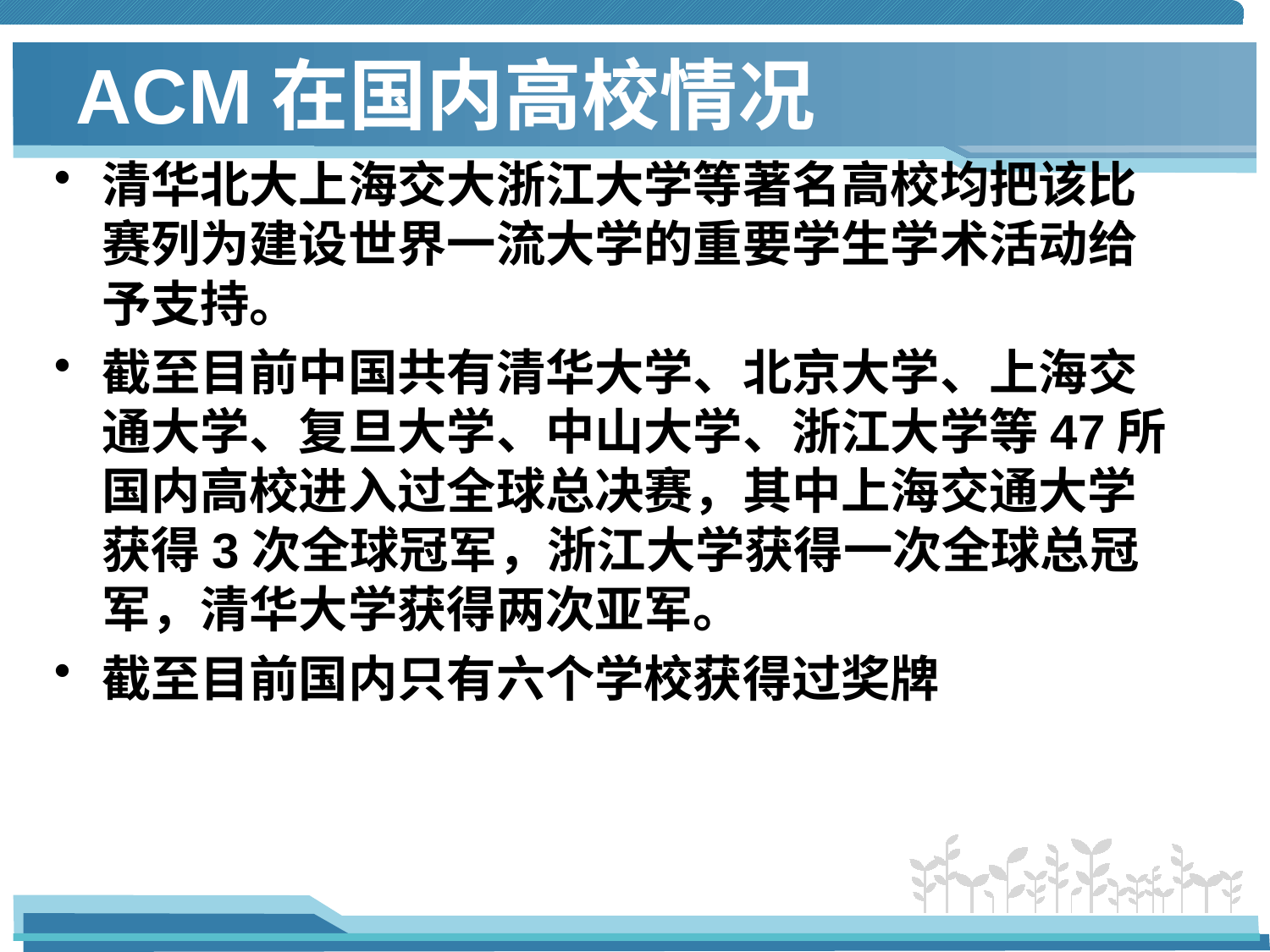

# ACM在国内高校情况
清华北大上海交大浙江大学等著名高校均把该比赛列为建设世界一流大学的重要学生学术活动给予支持。
截至目前中国共有清华大学、北京大学、上海交通大学、复旦大学、中山大学、浙江大学等47所国内高校进入过全球总决赛，其中上海交通大学获得3次全球冠军，浙江大学获得一次全球总冠军，清华大学获得两次亚军。
截至目前国内只有六个学校获得过奖牌